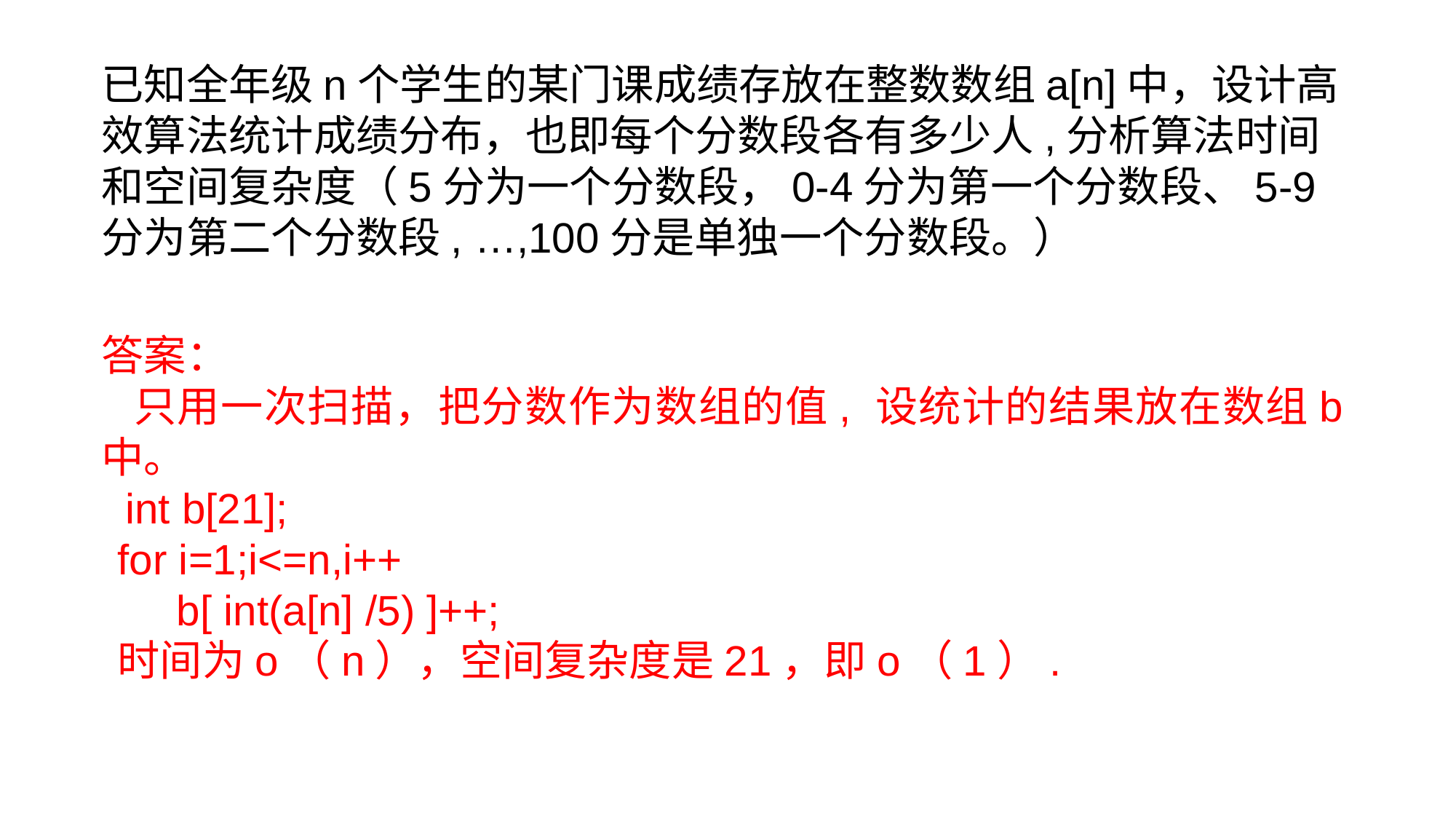

已知全年级n个学生的某门课成绩存放在整数数组a[n]中，设计高效算法统计成绩分布，也即每个分数段各有多少人,分析算法时间和空间复杂度（5分为一个分数段，0-4分为第一个分数段、5-9分为第二个分数段, …,100分是单独一个分数段。）
答案：
  只用一次扫描，把分数作为数组的值, 设统计的结果放在数组b中。
  int b[21];
for i=1;i<=n,i++
     b[ int(a[n] /5) ]++;
时间为o（n），空间复杂度是21，即o（1）.